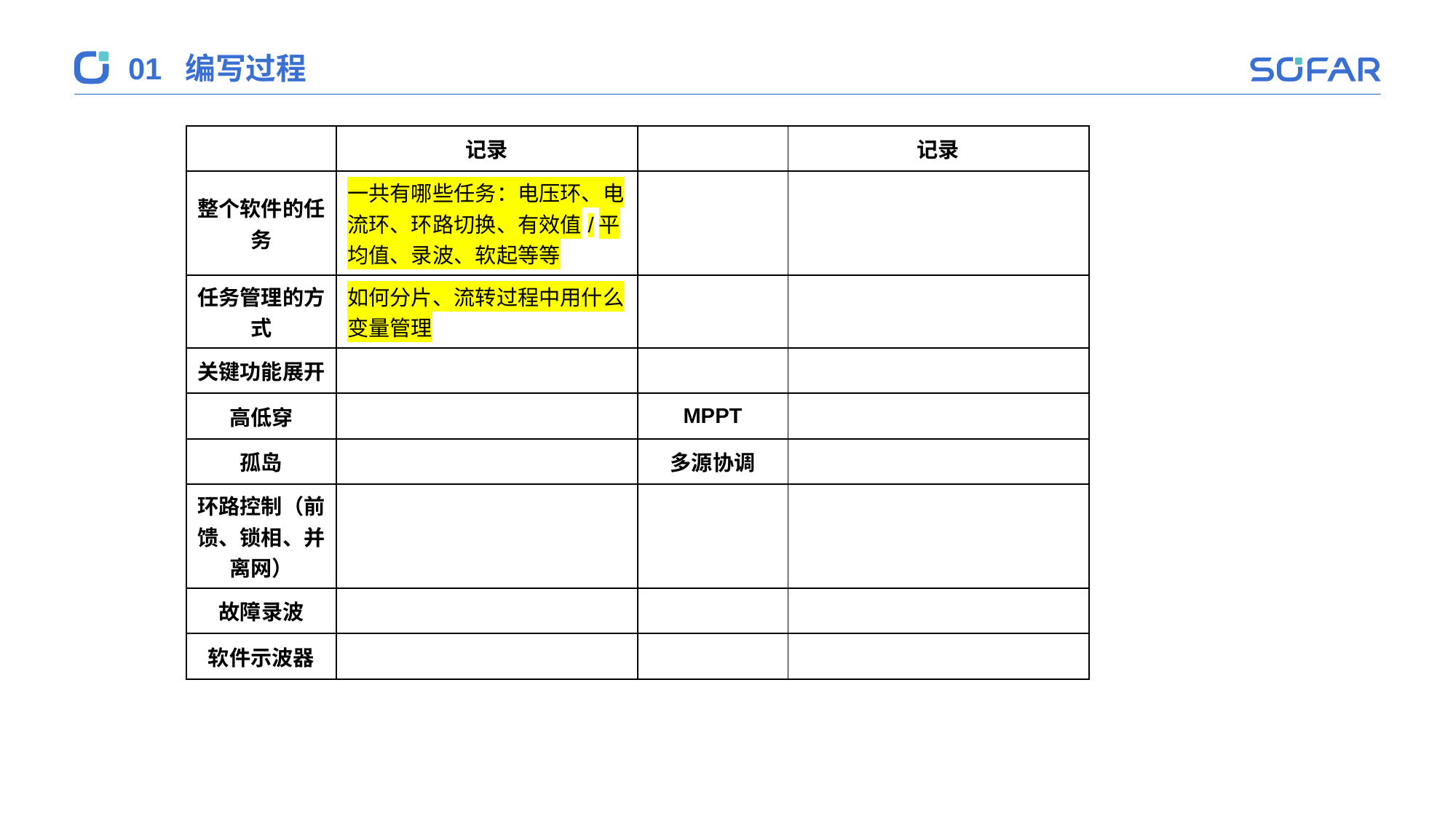

01
编写过程
|  | 记录 |  | 记录 |
| --- | --- | --- | --- |
| 整个软件的任务 | 一共有哪些任务：电压环、电流环、环路切换、有效值/平均值、录波、软起等等 |  |  |
| 任务管理的方式 | 如何分片、流转过程中用什么变量管理 |  |  |
| 关键功能展开 |  |  |  |
| 高低穿 |  | MPPT |  |
| 孤岛 |  | 多源协调 |  |
| 环路控制（前馈、锁相、并离网） |  |  |  |
| 故障录波 |  |  |  |
| 软件示波器 |  |  |  |